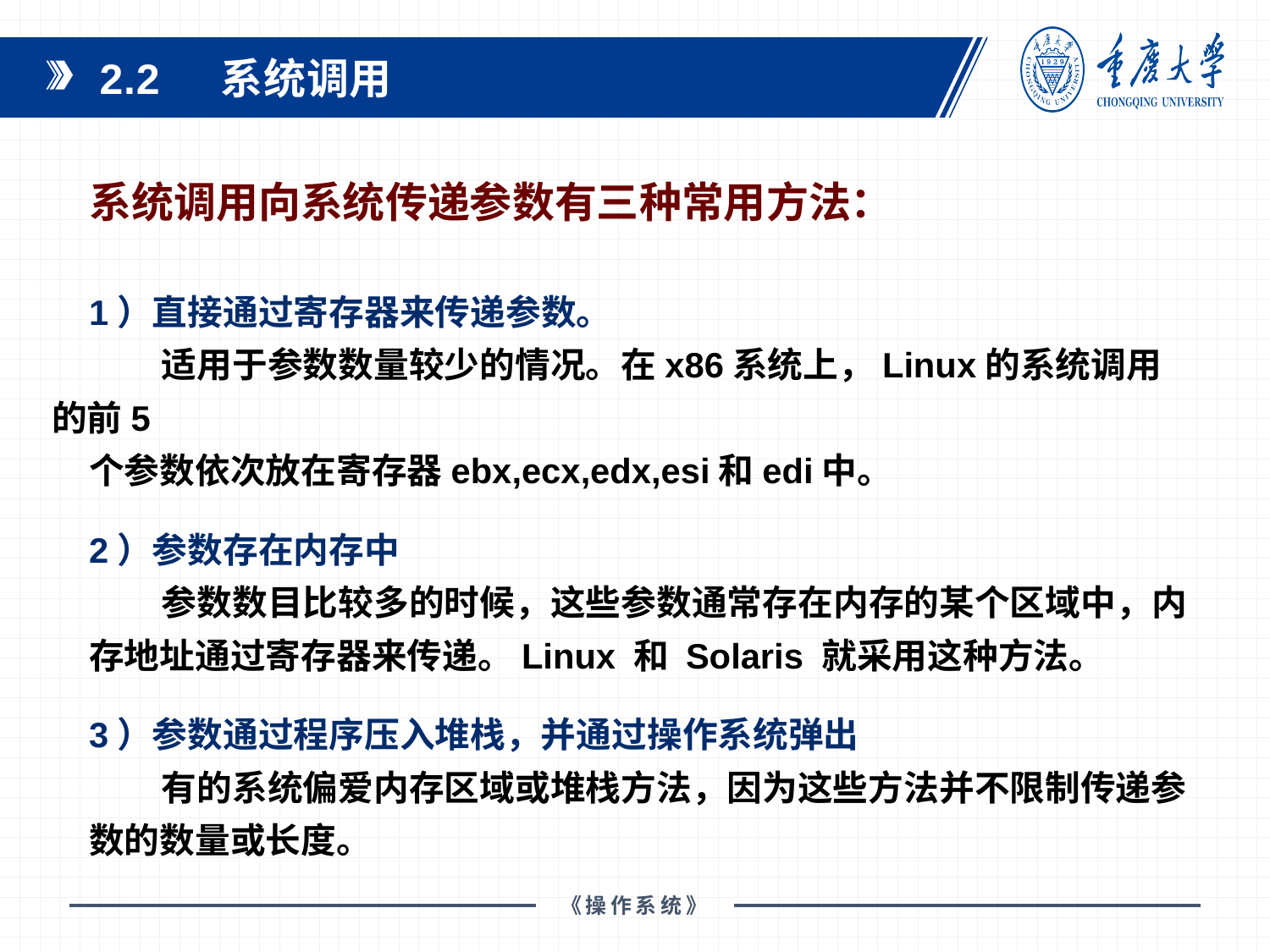

2.2    系统调用
系统调用向系统传递参数有三种常用方法：

1）直接通过寄存器来传递参数。
        适用于参数数量较少的情况。在x86系统上，Linux的系统调用的前5
个参数依次放在寄存器ebx,ecx,edx,esi和edi中。

2）参数存在内存中
        参数数目比较多的时候，这些参数通常存在内存的某个区域中，内
存地址通过寄存器来传递。Linux 和 Solaris 就采用这种方法。

3）参数通过程序压入堆栈，并通过操作系统弹出
        有的系统偏爱内存区域或堆栈方法，因为这些方法并不限制传递参
数的数量或长度。